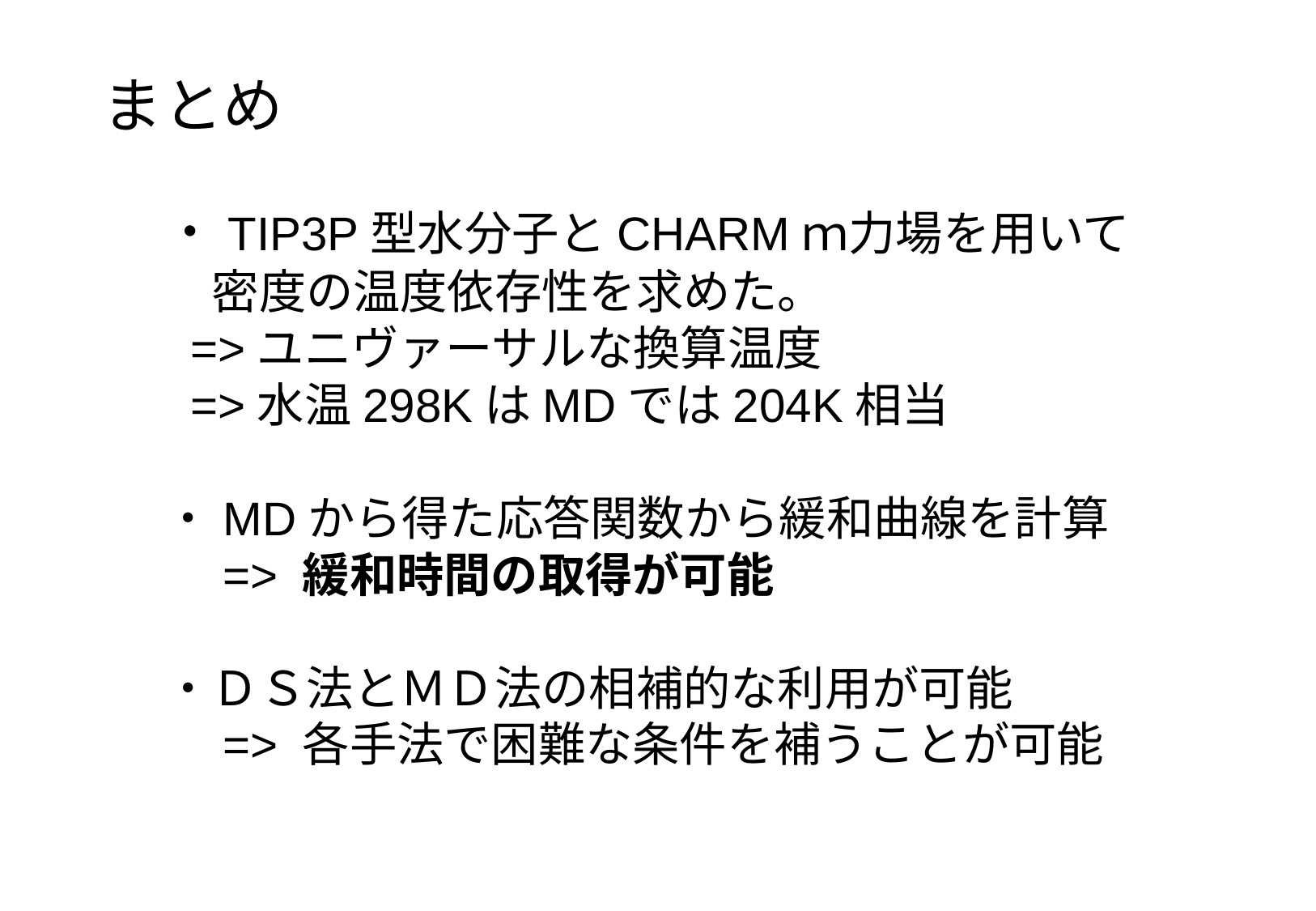

# まとめ
・TIP3P型水分子とCHARMｍ力場を用いて
　密度の温度依存性を求めた。
  =>ユニヴァーサルな換算温度
  =>水温298KはMDでは204K相当

・MDから得た応答関数から緩和曲線を計算
　=> 緩和時間の取得が可能

・ＤＳ法とＭＤ法の相補的な利用が可能
　=> 各手法で困難な条件を補うことが可能